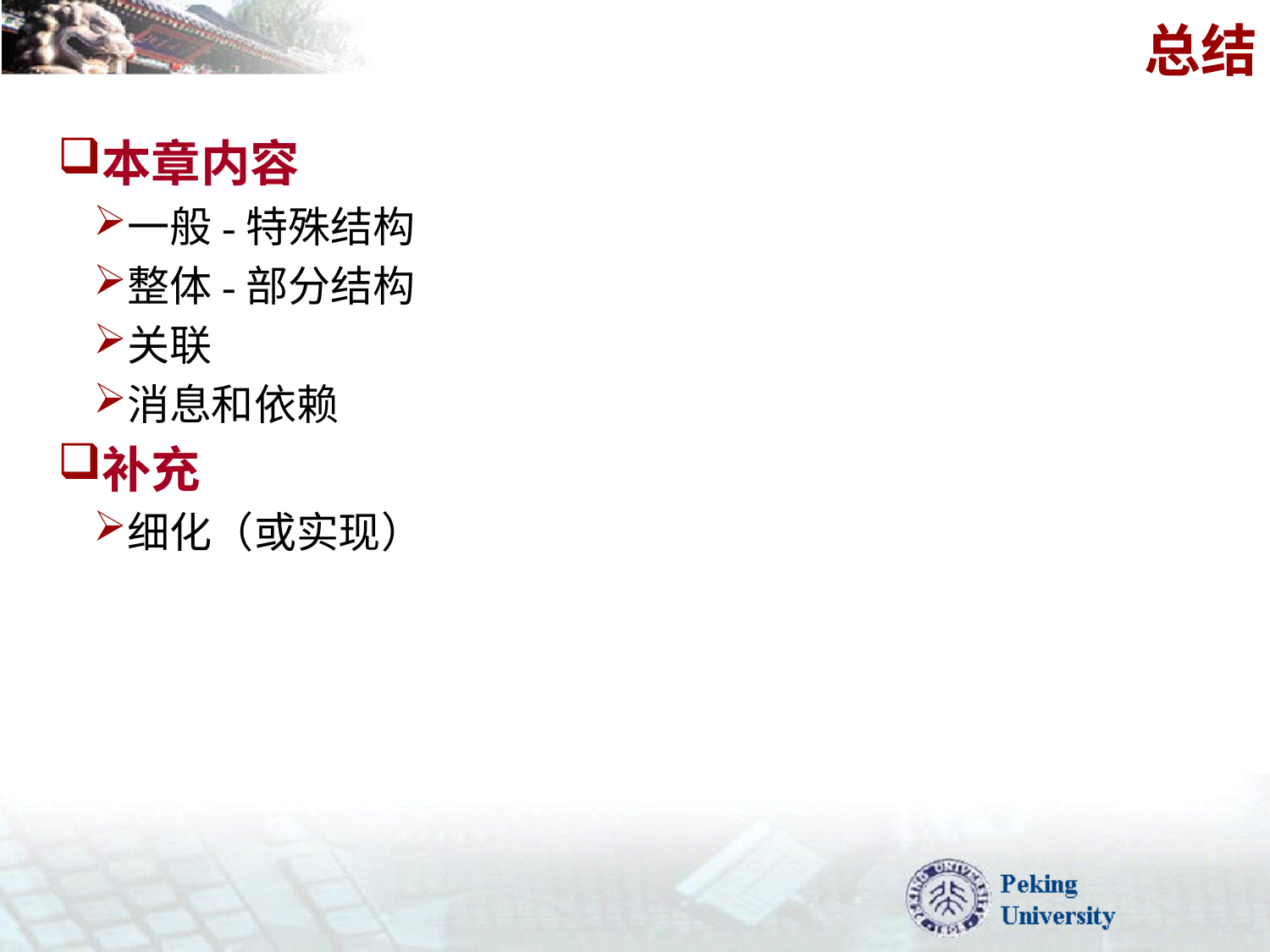

# 总结
本章内容
一般-特殊结构
整体-部分结构
关联
消息和依赖
补充
细化（或实现）